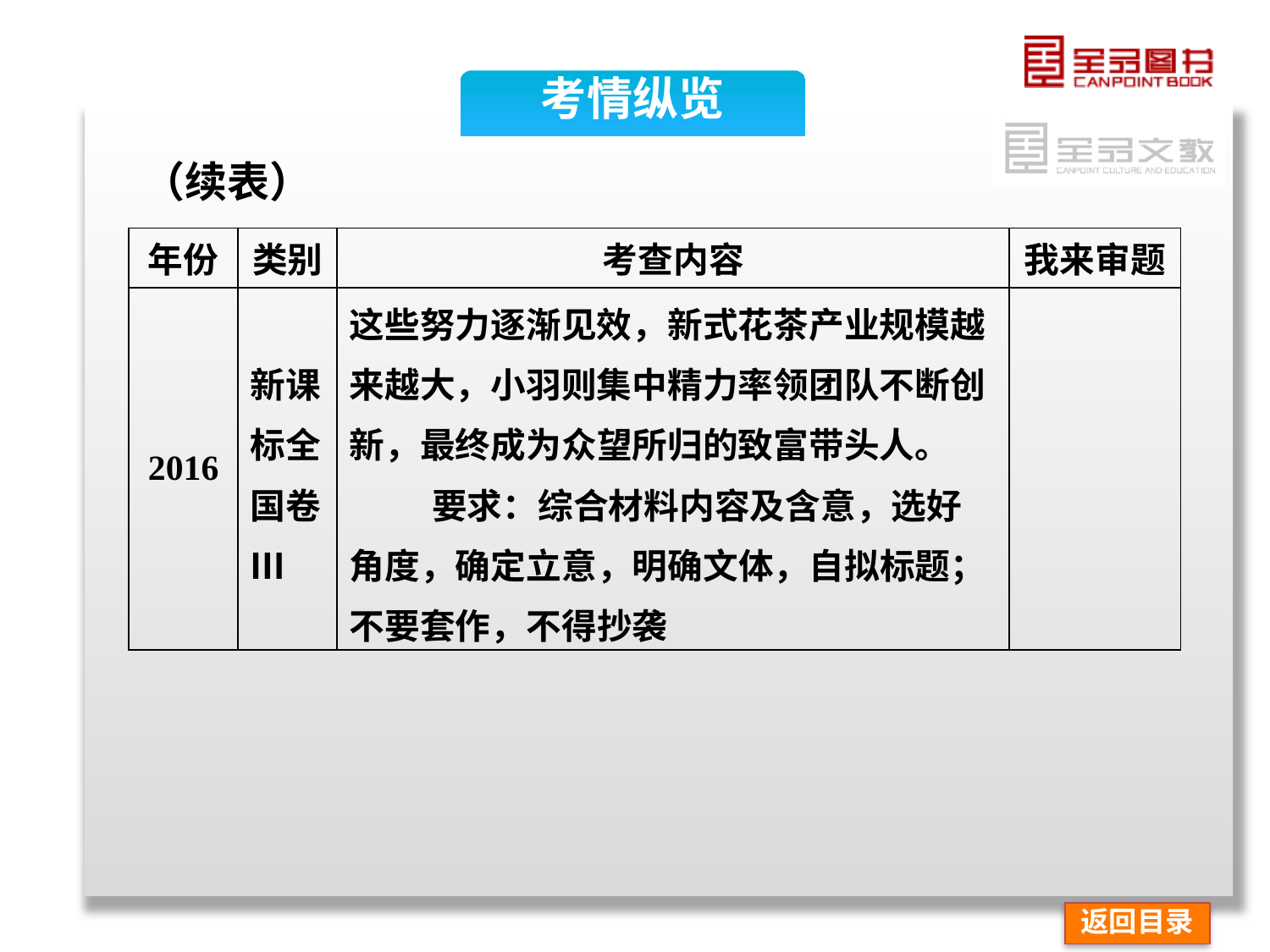

考情纵览
（续表）
| 年份 | 类别 | 考查内容 | 我来审题 |
| --- | --- | --- | --- |
| 2016 | 新课 标全 国卷Ⅲ | 这些努力逐渐见效，新式花茶产业规模越来越大，小羽则集中精力率领团队不断创新，最终成为众望所归的致富带头人。 要求：综合材料内容及含意，选好角度，确定立意，明确文体，自拟标题；不要套作，不得抄袭 |  |
返回目录